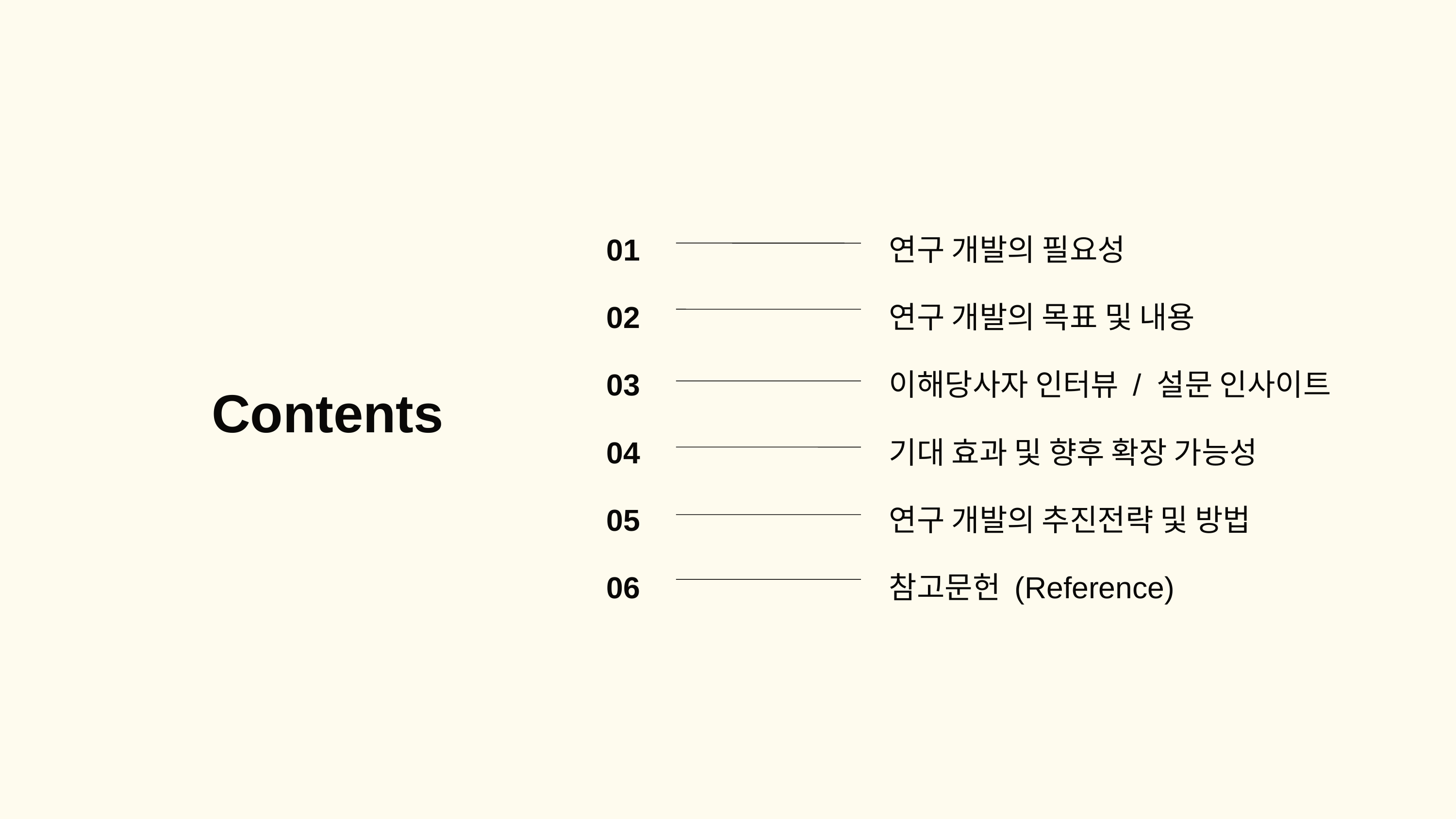

01
02
03
04
05
06
연구 개발의 필요성
연구 개발의 목표 및 내용
이해당사자 인터뷰 / 설문 인사이트
기대 효과 및 향후 확장 가능성
연구 개발의 추진전략 및 방법
참고문헌 (Reference)

Contents